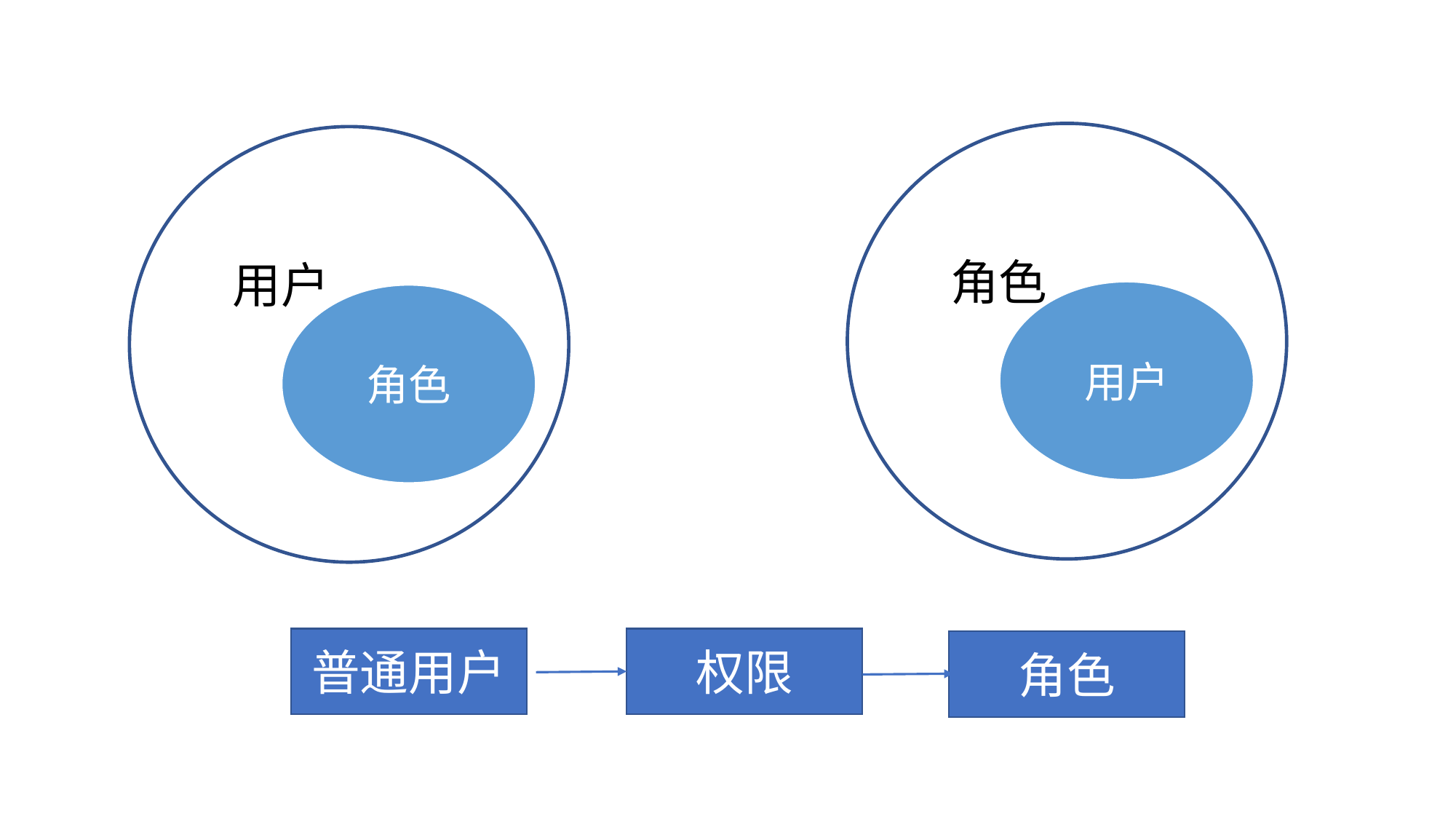

角色
用户
用户
角色
普通用户
权限
角色